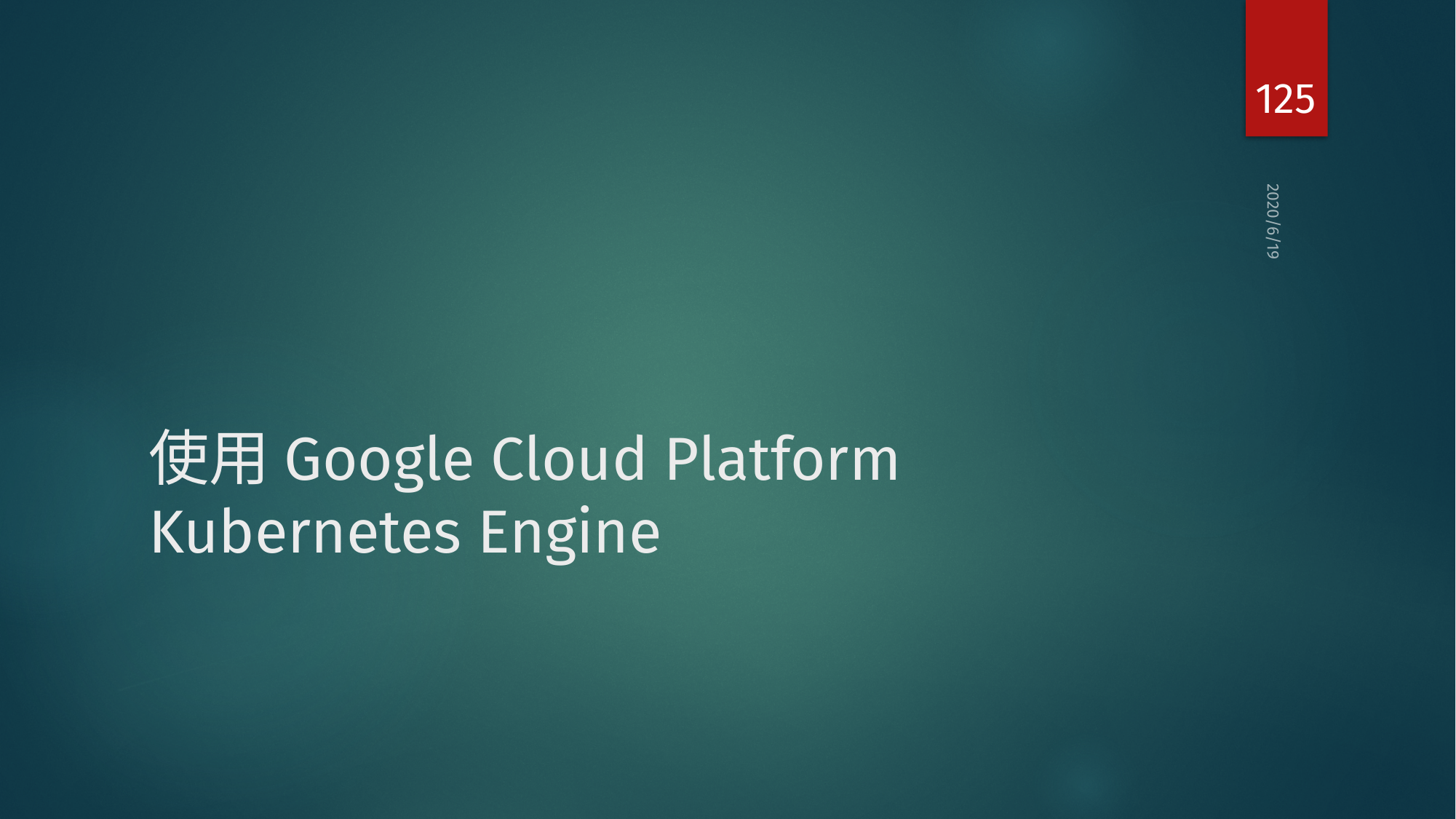

125
2020/6/19
# 使用Google Cloud Platform Kubernetes Engine